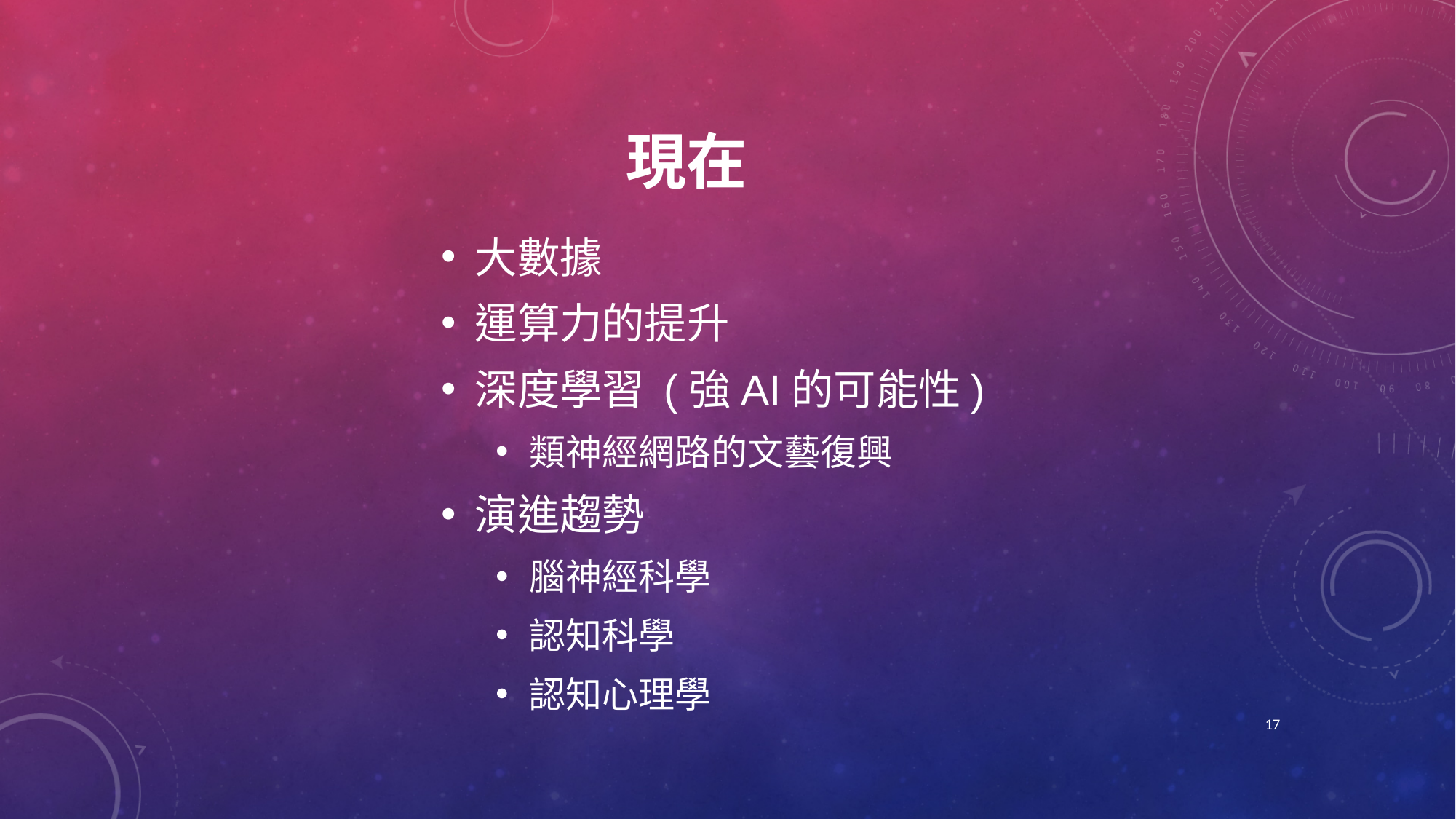

# 現在
大數據
運算力的提升
深度學習 (強AI的可能性)
類神經網路的文藝復興
演進趨勢
腦神經科學
認知科學
認知心理學
17